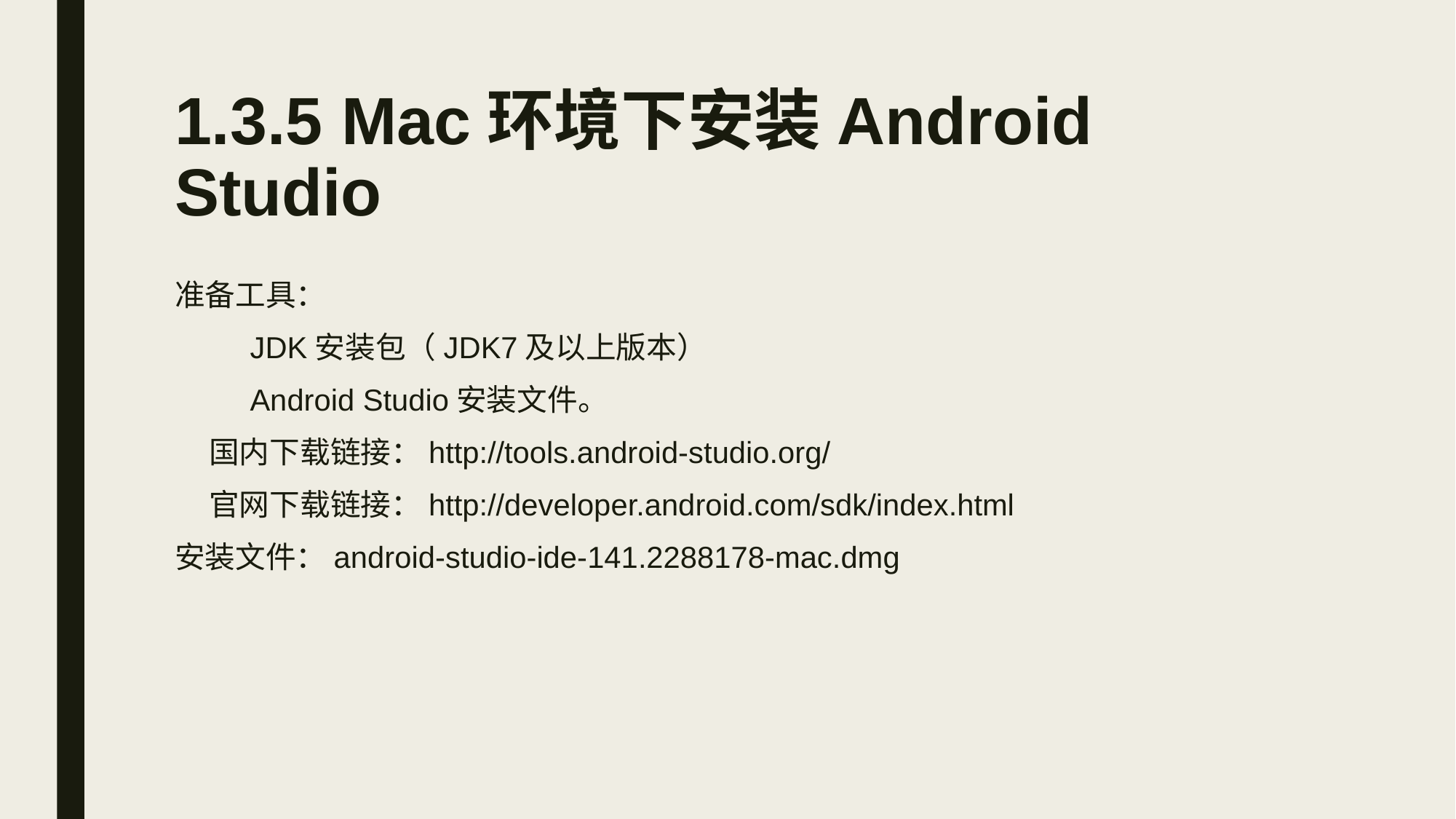

# 1.3.5 Mac环境下安装Android Studio
准备工具：
         JDK安装包（JDK7及以上版本）
         Android Studio安装文件。
    国内下载链接：http://tools.android-studio.org/
    官网下载链接：http://developer.android.com/sdk/index.html
安装文件：android-studio-ide-141.2288178-mac.dmg